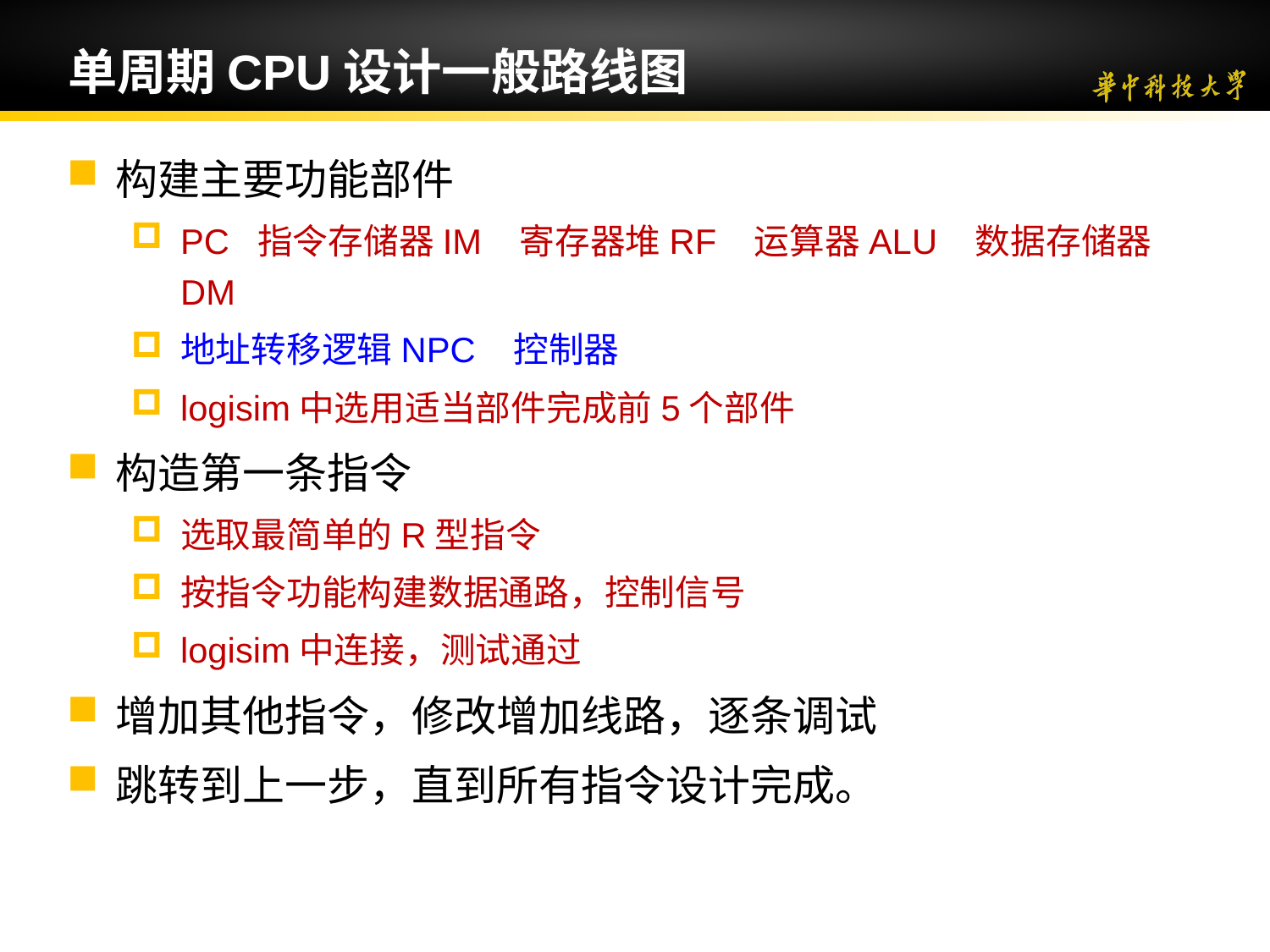

# 单周期CPU设计一般路线图
构建主要功能部件
PC  指令存储器IM   寄存器堆RF   运算器ALU   数据存储器DM
地址转移逻辑NPC   控制器
logisim中选用适当部件完成前5个部件
构造第一条指令
选取最简单的R型指令
按指令功能构建数据通路，控制信号
logisim中连接，测试通过
增加其他指令，修改增加线路，逐条调试
跳转到上一步，直到所有指令设计完成。